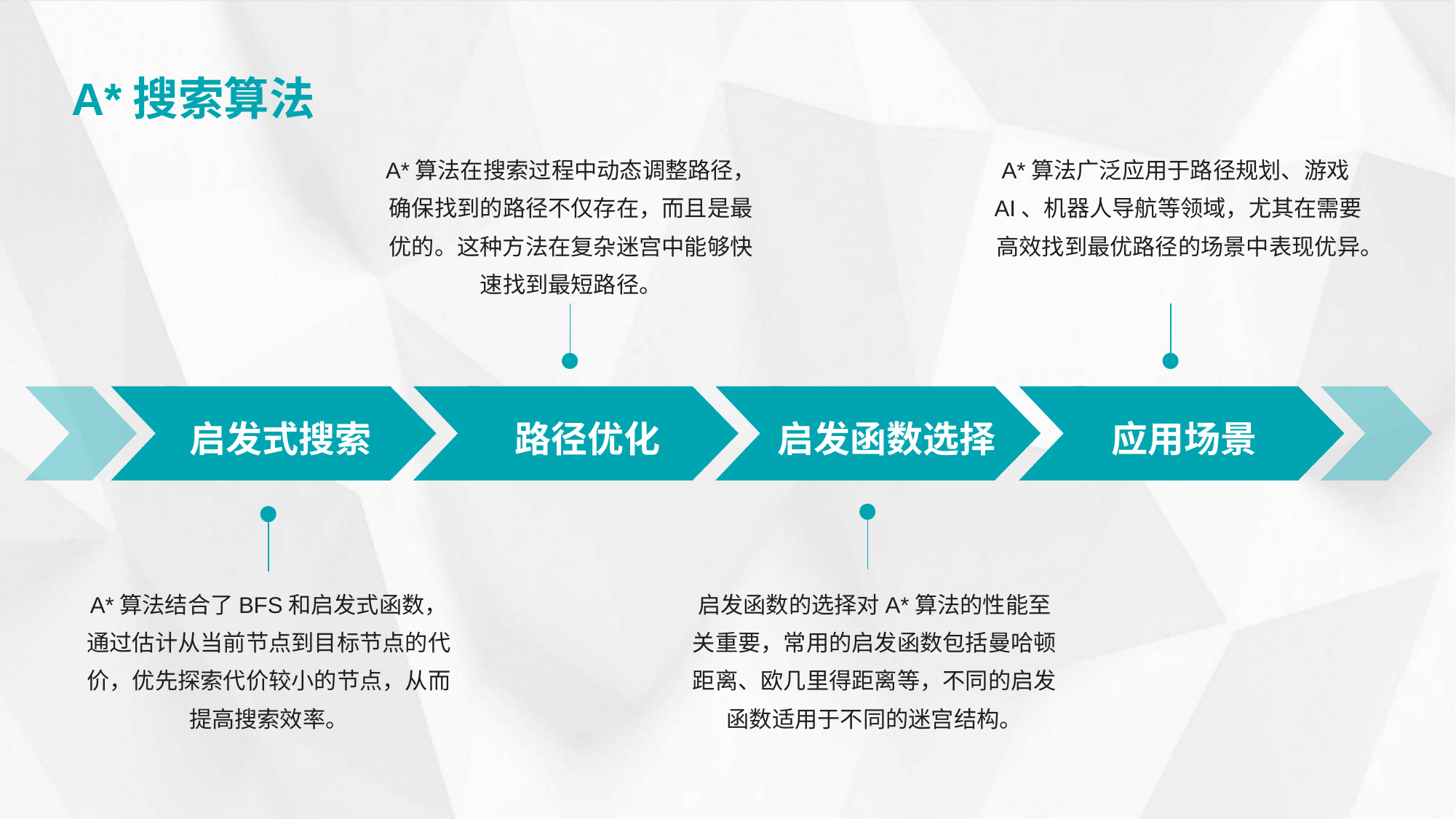

A*搜索算法
A*算法在搜索过程中动态调整路径，确保找到的路径不仅存在，而且是最优的。这种方法在复杂迷宫中能够快速找到最短路径。
A*算法广泛应用于路径规划、游戏AI、机器人导航等领域，尤其在需要高效找到最优路径的场景中表现优异。

启发式搜索
路径优化
启发函数选择
应用场景

A*算法结合了BFS和启发式函数，通过估计从当前节点到目标节点的代价，优先探索代价较小的节点，从而提高搜索效率。
启发函数的选择对A*算法的性能至关重要，常用的启发函数包括曼哈顿距离、欧几里得距离等，不同的启发函数适用于不同的迷宫结构。